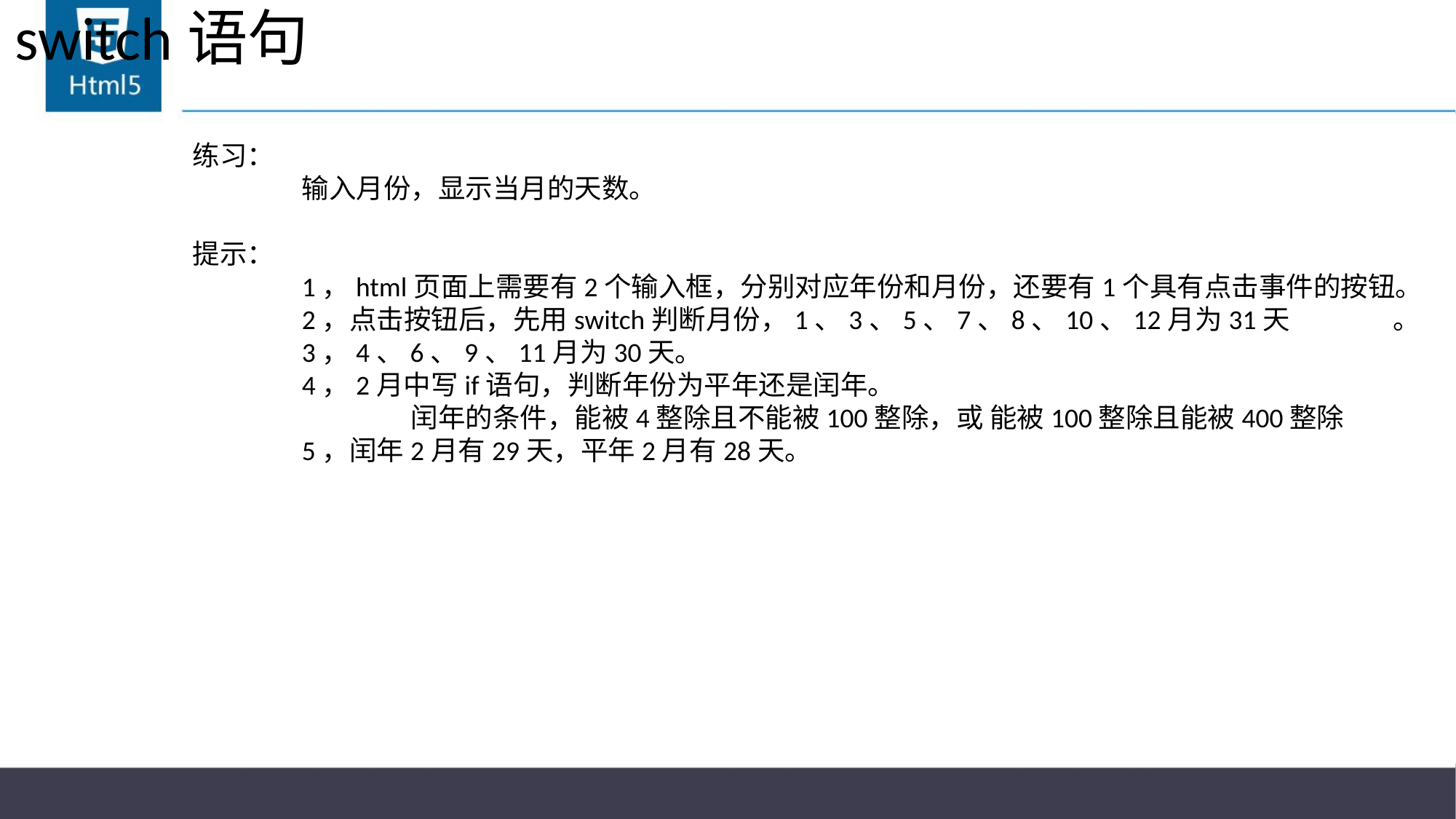

# switch语句
练习：
	输入月份，显示当月的天数。

提示：
	1，html页面上需要有2个输入框，分别对应年份和月份，还要有1个具有点击事件的按钮。
	2，点击按钮后，先用switch判断月份，1、3、5、7、8、10、12月为31天	。
	3，4、6、9、11月为30天。
	4，2月中写if语句，判断年份为平年还是闰年。
		闰年的条件，能被4整除且不能被100整除，或 能被100整除且能被400整除
	5，闰年2月有29天，平年2月有28天。